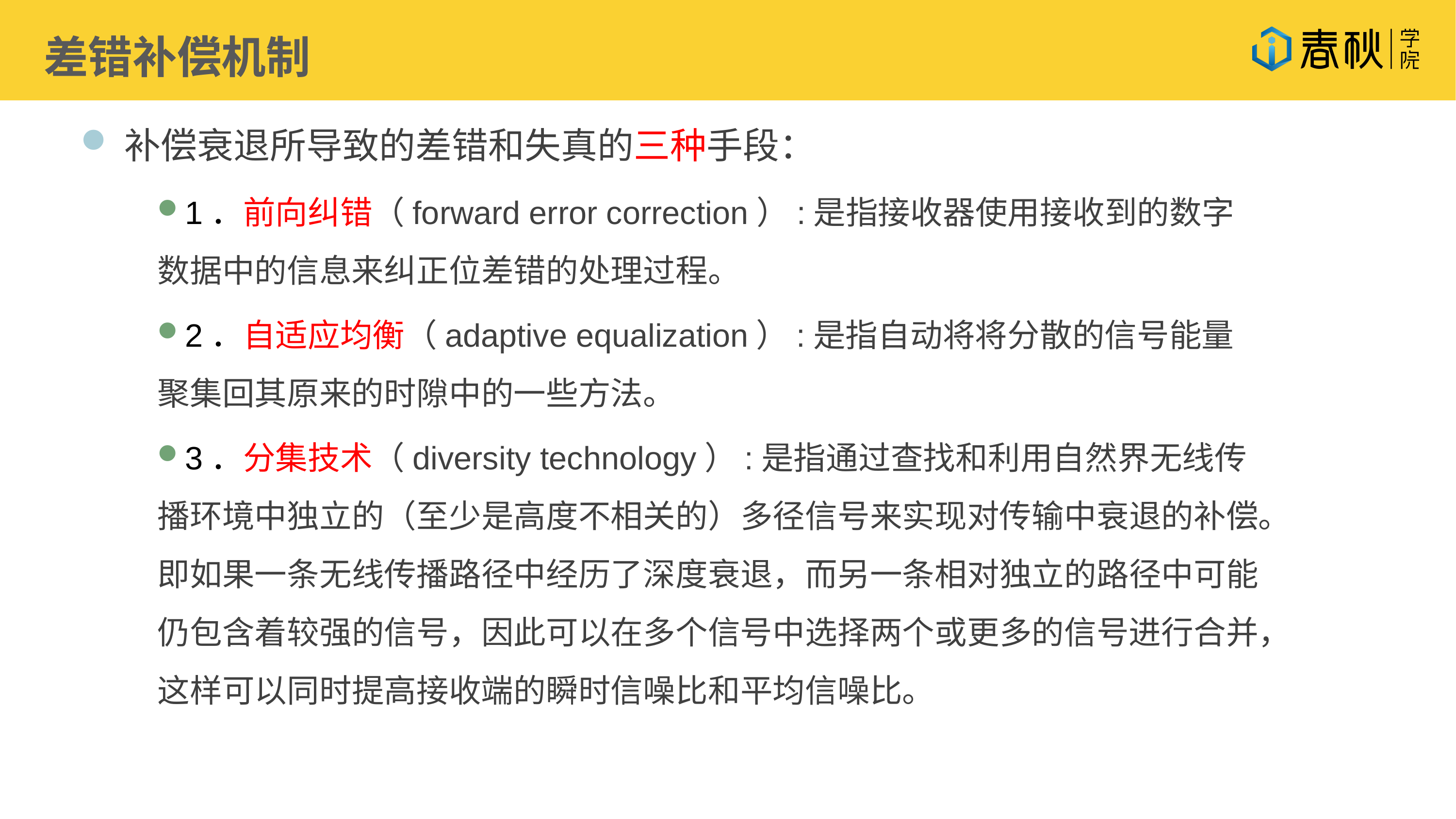

差错补偿机制
补偿衰退所导致的差错和失真的三种手段：
1．前向纠错（forward error correction）:是指接收器使用接收到的数字数据中的信息来纠正位差错的处理过程。
2．自适应均衡（adaptive equalization）:是指自动将将分散的信号能量聚集回其原来的时隙中的一些方法。
3．分集技术（diversity technology）:是指通过查找和利用自然界无线传播环境中独立的（至少是高度不相关的）多径信号来实现对传输中衰退的补偿。即如果一条无线传播路径中经历了深度衰退，而另一条相对独立的路径中可能仍包含着较强的信号，因此可以在多个信号中选择两个或更多的信号进行合并，这样可以同时提高接收端的瞬时信噪比和平均信噪比。